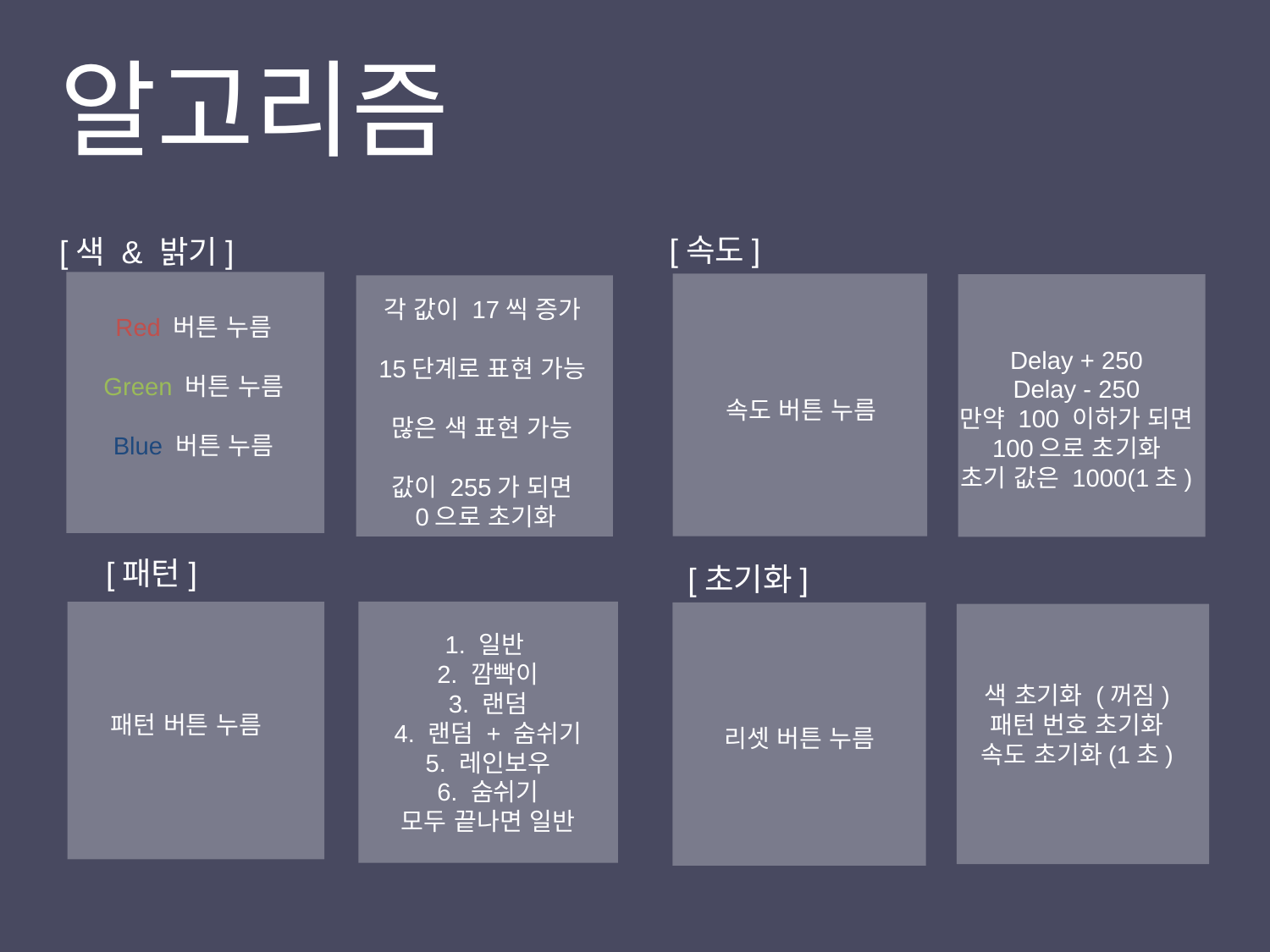

알고리즘
[속도]
[색 & 밝기]

Red 버튼 누름

Green 버튼 누름

Blue 버튼 누름

속도 버튼 누름

Delay + 250
Delay - 250
만약 100 이하가 되면
100으로 초기화
초기 값은 1000(1초)

각 값이 17씩 증가

15단계로 표현 가능

많은 색 표현 가능

값이 255가 되면
 0으로 초기화
[패턴]
[초기화]

패턴 버튼 누름

1. 일반
2. 깜빡이
3. 랜덤
4. 랜덤 + 숨쉬기
5. 레인보우
6. 숨쉬기
모두 끝나면 일반

리셋 버튼 누름

색 초기화 (꺼짐)
패턴 번호 초기화
속도 초기화(1초)